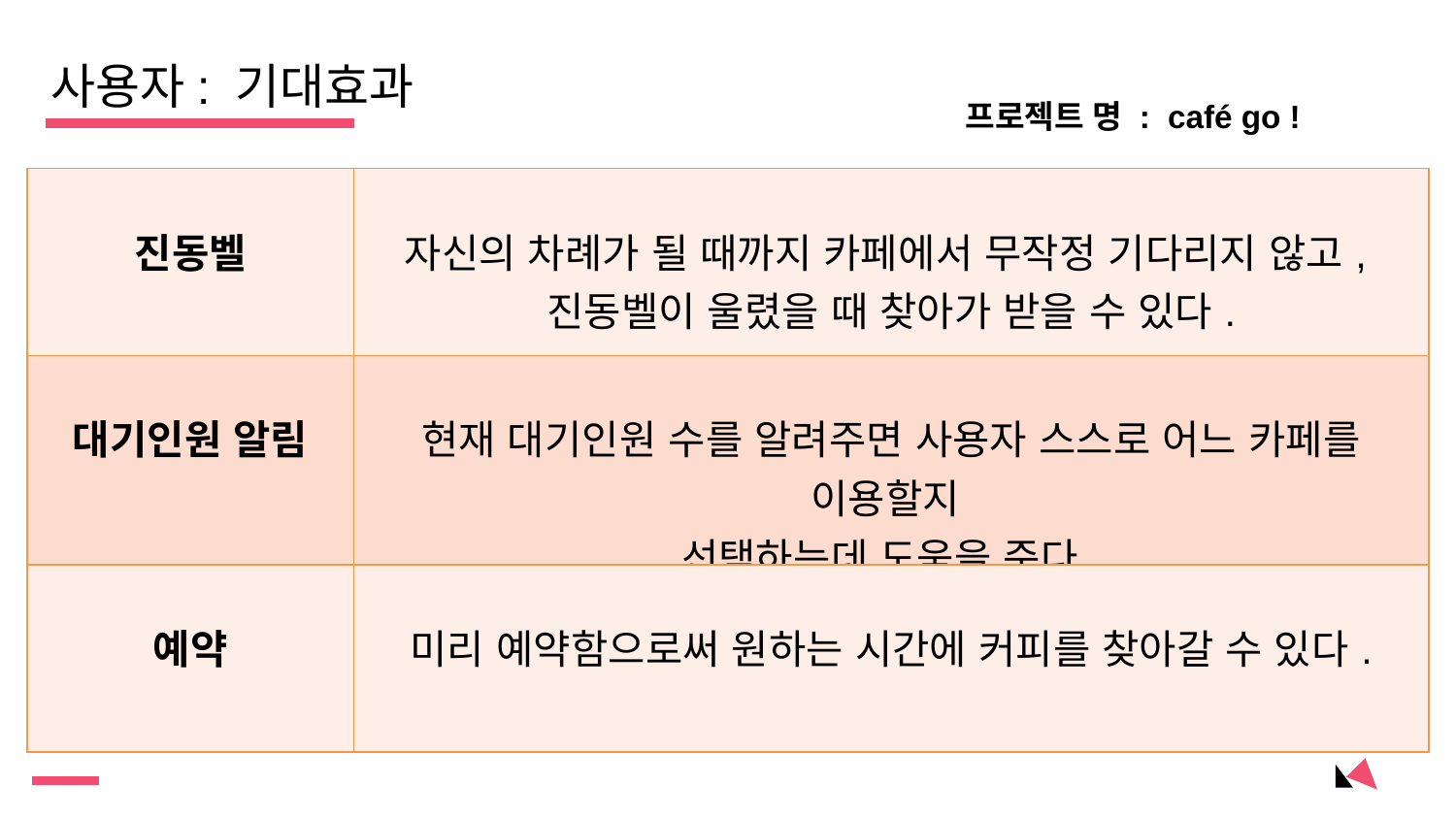

사용자: 기대효과
프로젝트 명 :  café go !

| 진동벨 | 자신의 차례가 될 때까지 카페에서 무작정 기다리지 않고, 진동벨이 울렸을 때 찾아가 받을 수 있다. |
| --- | --- |
| 대기인원 알림 | 현재 대기인원 수를 알려주면 사용자 스스로 어느 카페를 이용할지 선택하는데 도움을 준다. |
| 예약 | 미리 예약함으로써 원하는 시간에 커피를 찾아갈 수 있다. |